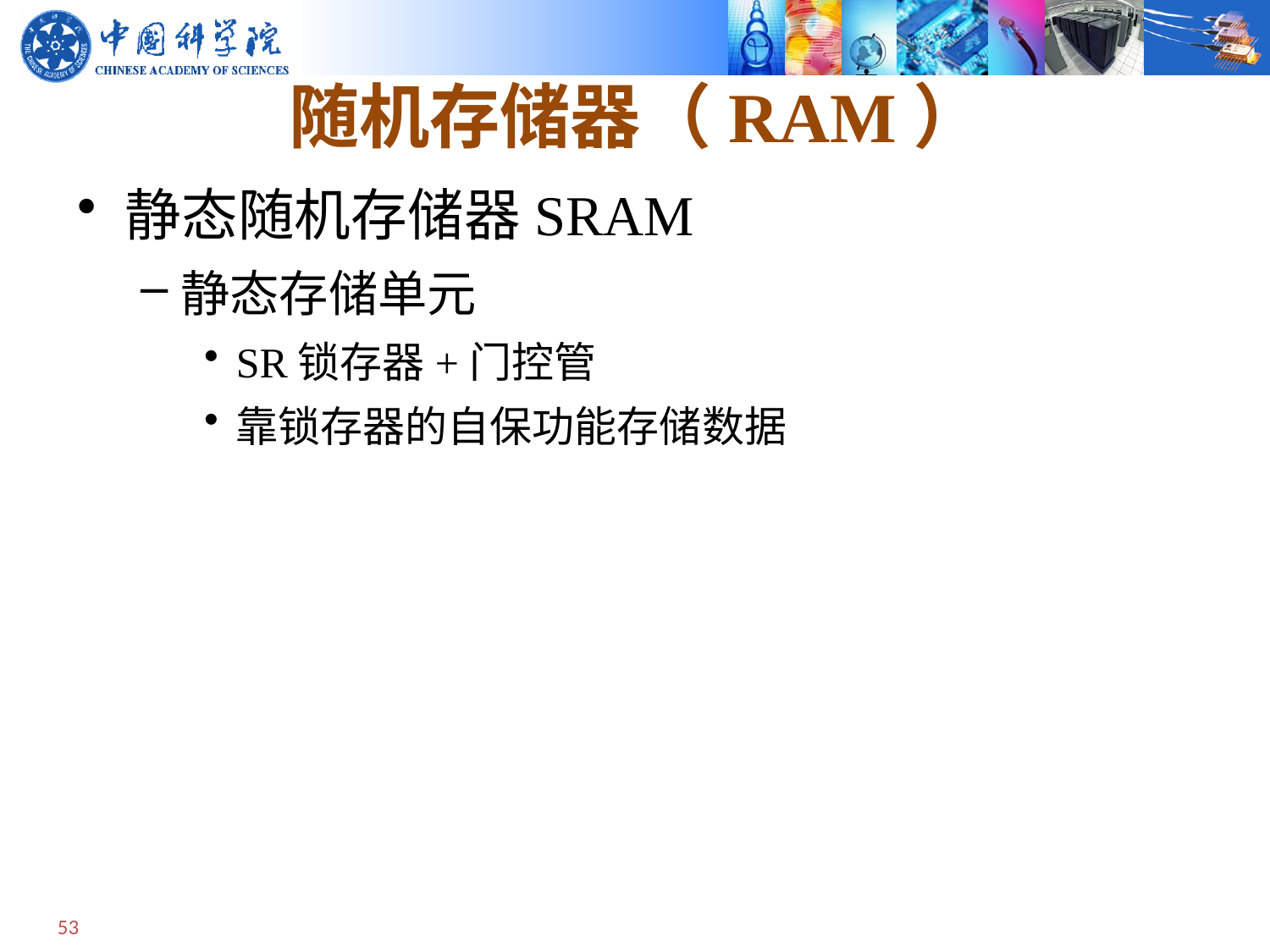

# 随机存储器（RAM）
静态随机存储器SRAM
静态存储单元
SR锁存器+门控管
靠锁存器的自保功能存储数据